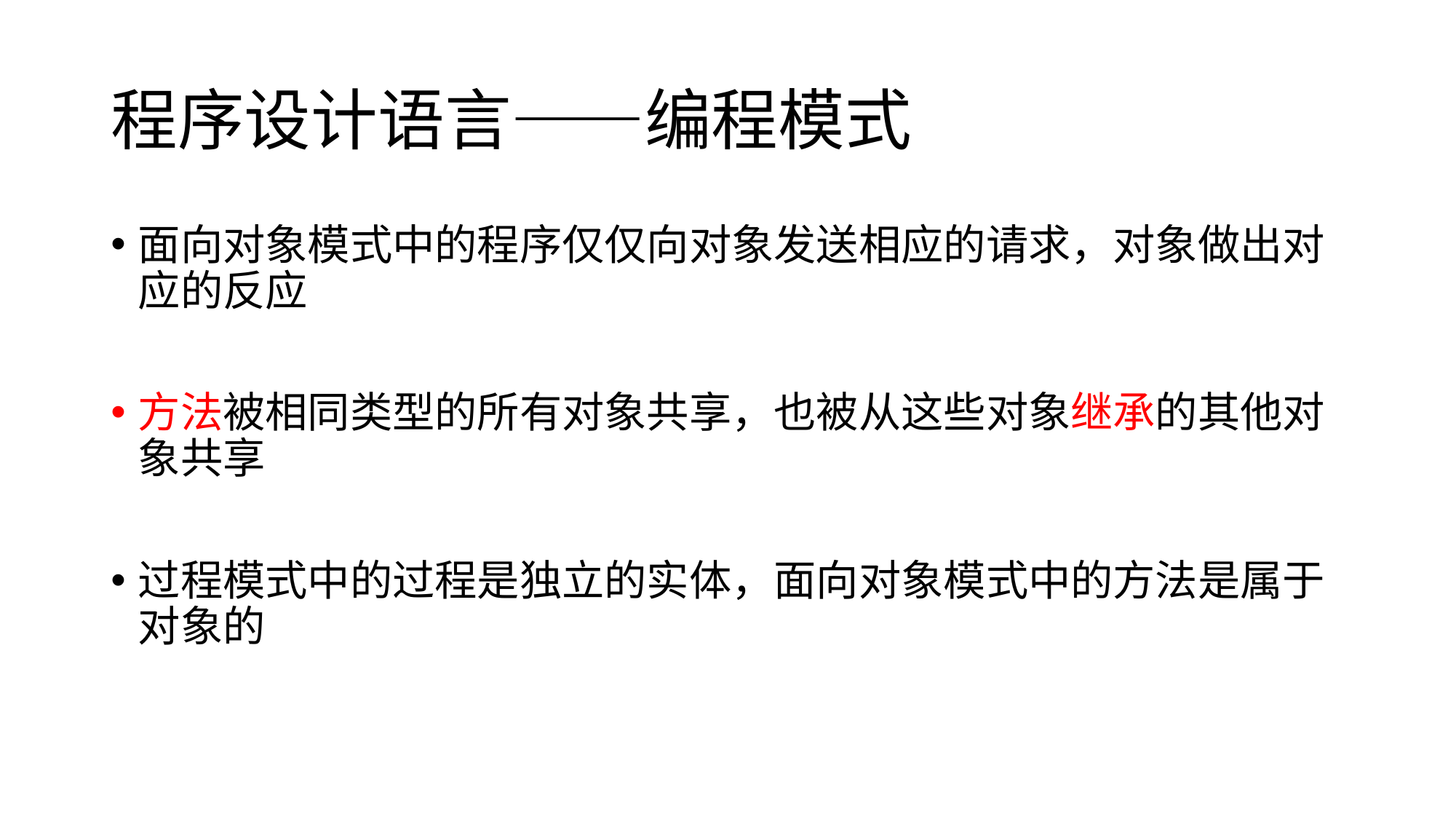

# 程序设计语言——编程模式
面向对象模式中的程序仅仅向对象发送相应的请求，对象做出对应的反应

方法被相同类型的所有对象共享，也被从这些对象继承的其他对象共享

过程模式中的过程是独立的实体，面向对象模式中的方法是属于对象的